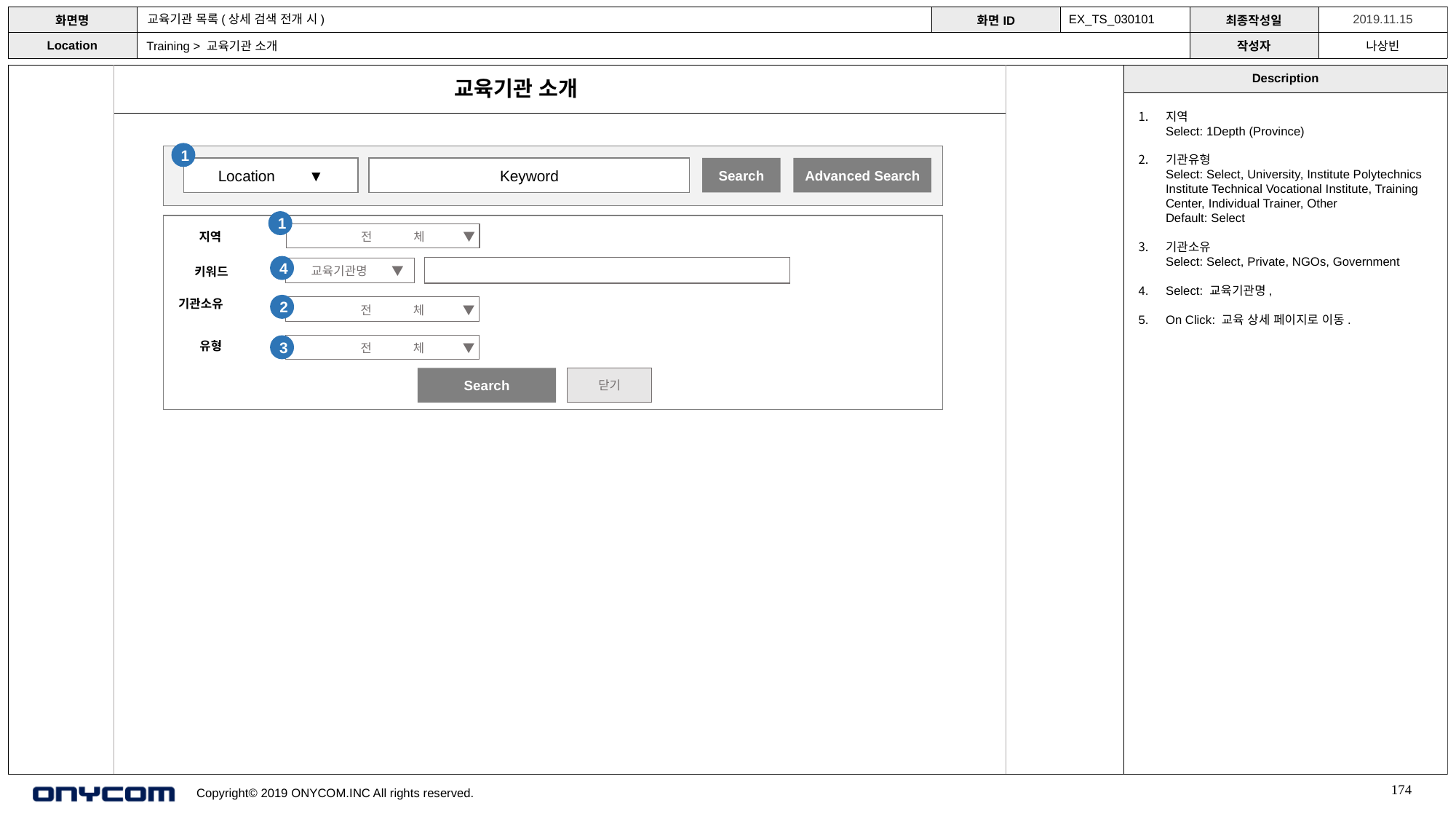

교육기관 목록(상세 검색 전개 시)
EX_TS_030101
Training > 교육기관 소개
교육기관 소개
지역
Select: 1Depth (Province)

기관유형
Select: Select, University, Institute Polytechnics Institute Technical Vocational Institute, Training Center, Individual Trainer, Other
Default: Select

기관소유
Select: Select, Private, NGOs, Government

Select: 교육기관명,

On Click: 교육 상세 페이지로 이동.

1

Search
Advanced Search
Location        ▼
Keyword
1

전            체           ▼
지역
4

교육기관명       ▼
키워드
기관소유
2
전            체           ▼
유형
전            체           ▼
3
Search
닫기
174